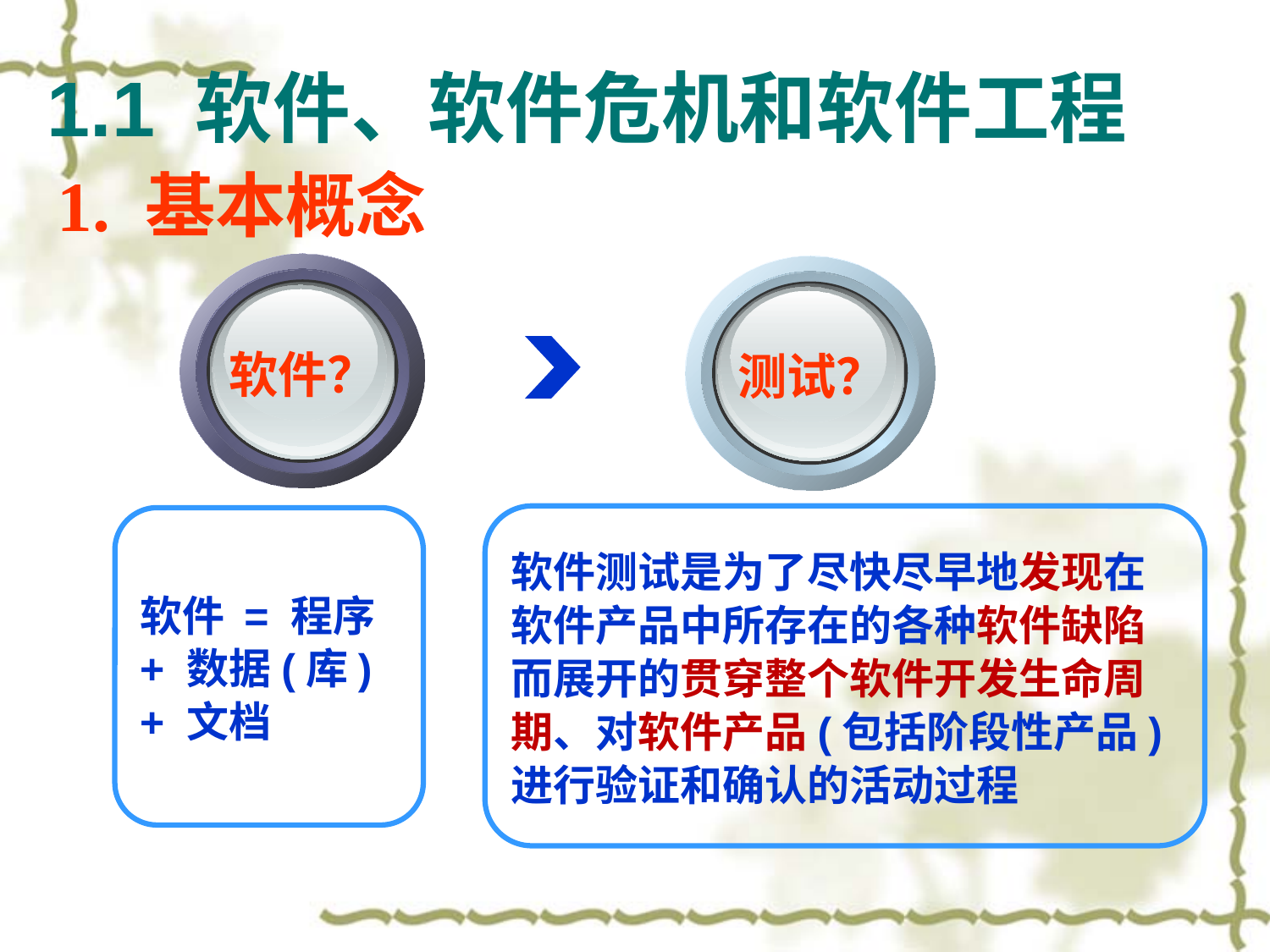

# 1.1 软件、软件危机和软件工程
1. 基本概念

软件？

测试？

软件测试是为了尽快尽早地发现在软件产品中所存在的各种软件缺陷而展开的贯穿整个软件开发生命周期、对软件产品(包括阶段性产品)进行验证和确认的活动过程
软件 = 程序 + 数据(库) + 文档